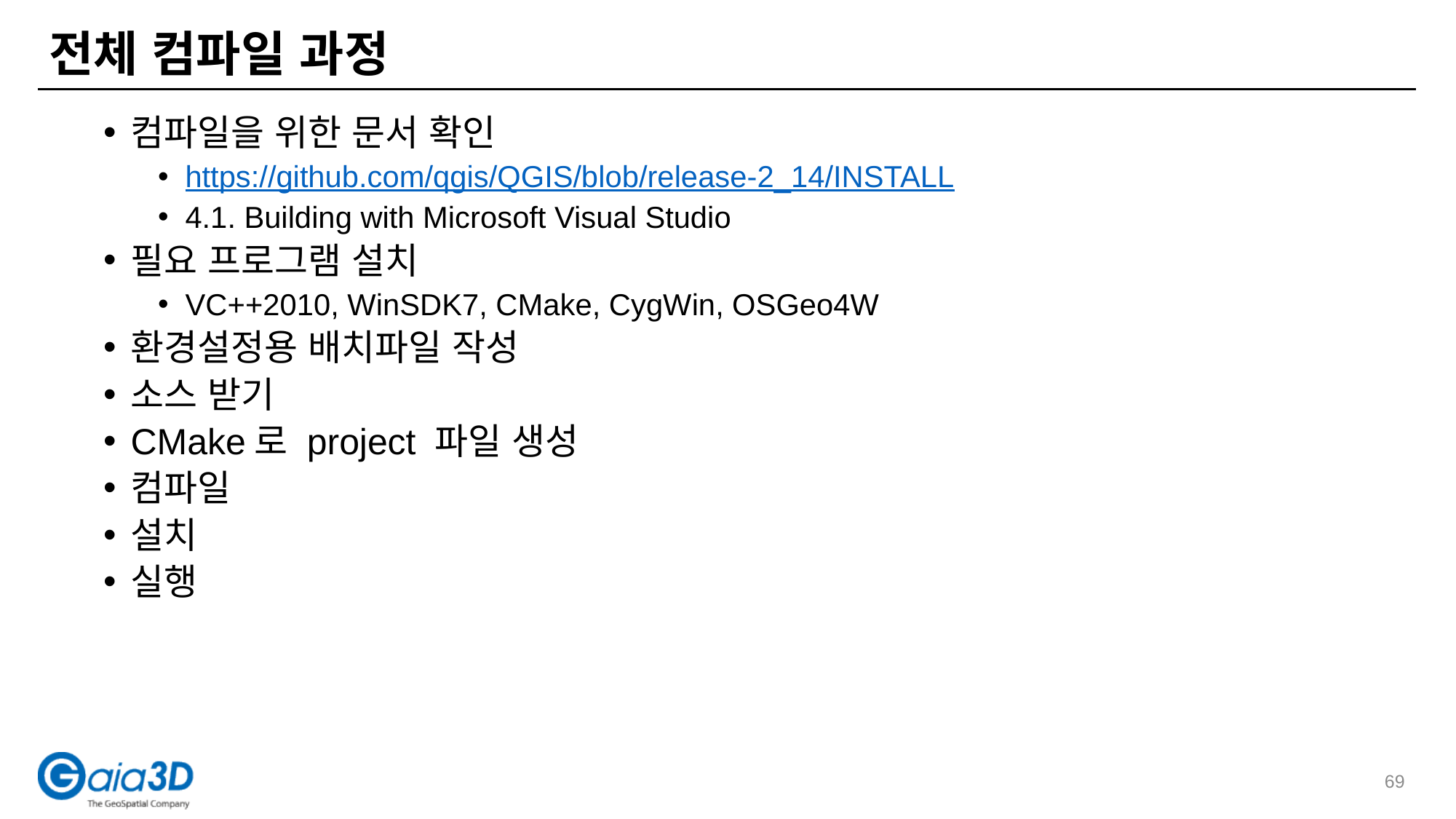

# 전체 컴파일 과정
컴파일을 위한 문서 확인
https://github.com/qgis/QGIS/blob/release-2_14/INSTALL
4.1. Building with Microsoft Visual Studio
필요 프로그램 설치
VC++2010, WinSDK7, CMake, CygWin, OSGeo4W
환경설정용 배치파일 작성
소스 받기
CMake로 project 파일 생성
컴파일
설치
실행
69